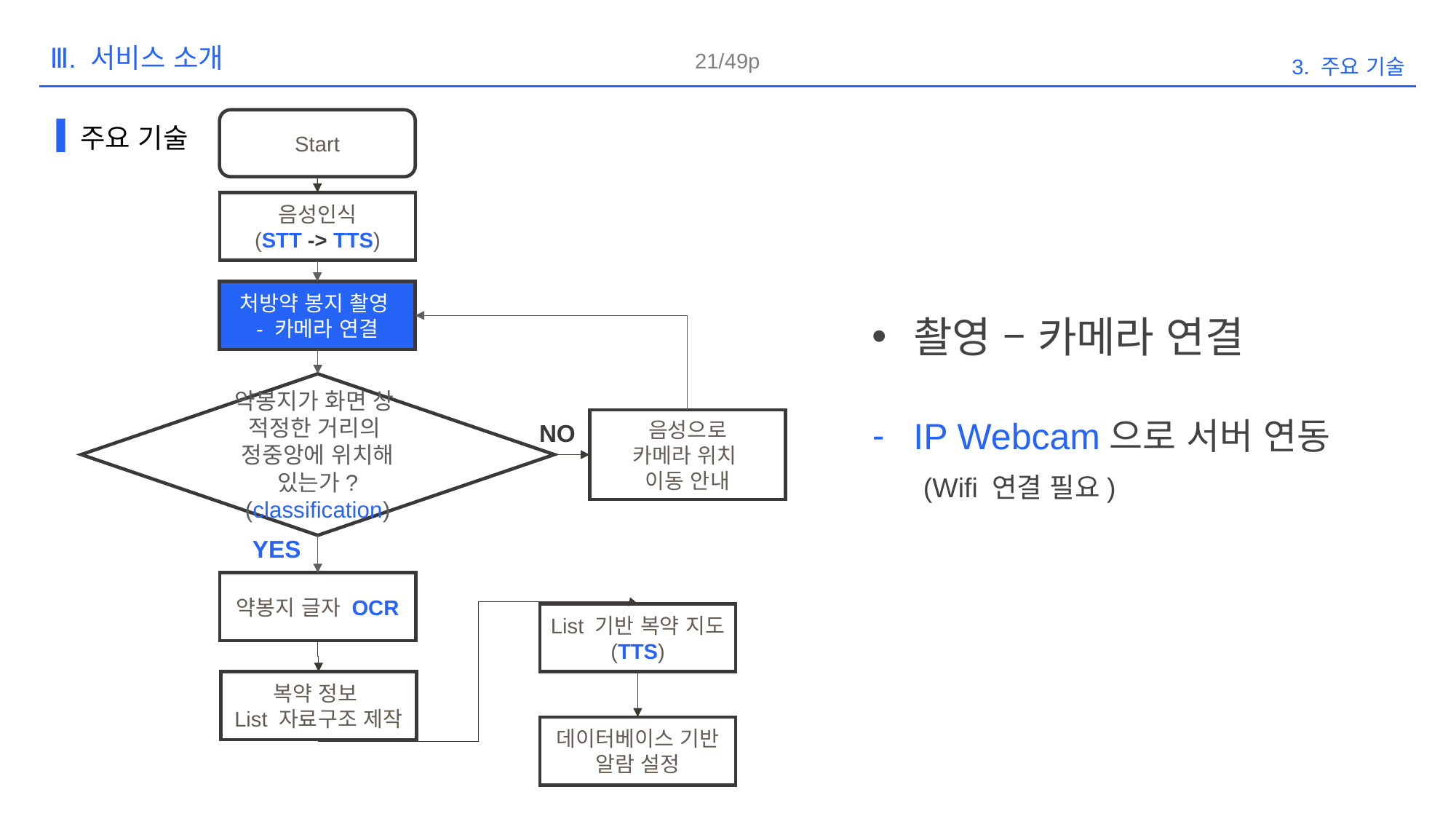

21/49p
3. 주요 기술
Ⅲ. 서비스 소개
주요 기술

Start
음성인식
(STT -> TTS)
처방약 봉지 촬영
- 카메라 연결
약봉지가 화면 상
적정한 거리의
정중앙에 위치해 있는가?
(classification)
음성으로
카메라 위치
이동 안내
NO
YES
약봉지 글자 OCR
List 기반 복약 지도(TTS)
복약 정보
List 자료구조 제작
데이터베이스 기반
알람 설정
촬영 – 카메라 연결

IP Webcam으로 서버 연동
     (Wifi 연결 필요)